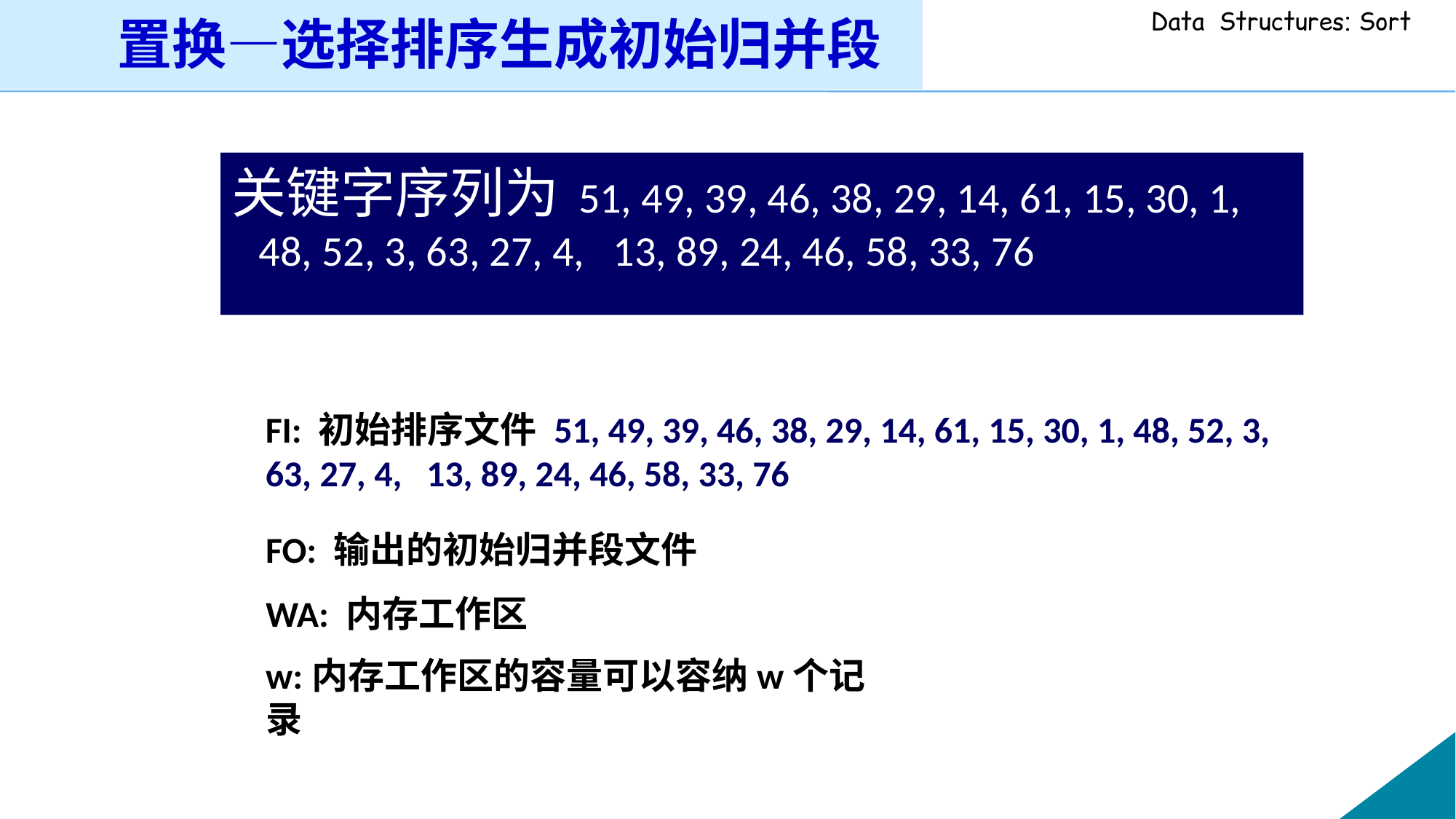

置换—选择排序生成初始归并段
关键字序列为 51, 49, 39, 46, 38, 29, 14, 61, 15, 30, 1, 48, 52, 3, 63, 27, 4,   13, 89, 24, 46, 58, 33, 76
FI: 初始排序文件 51, 49, 39, 46, 38, 29, 14, 61, 15, 30, 1, 48, 52, 3, 63, 27, 4,   13, 89, 24, 46, 58, 33, 76
FO: 输出的初始归并段文件
WA: 内存工作区
w:内存工作区的容量可以容纳w个记录